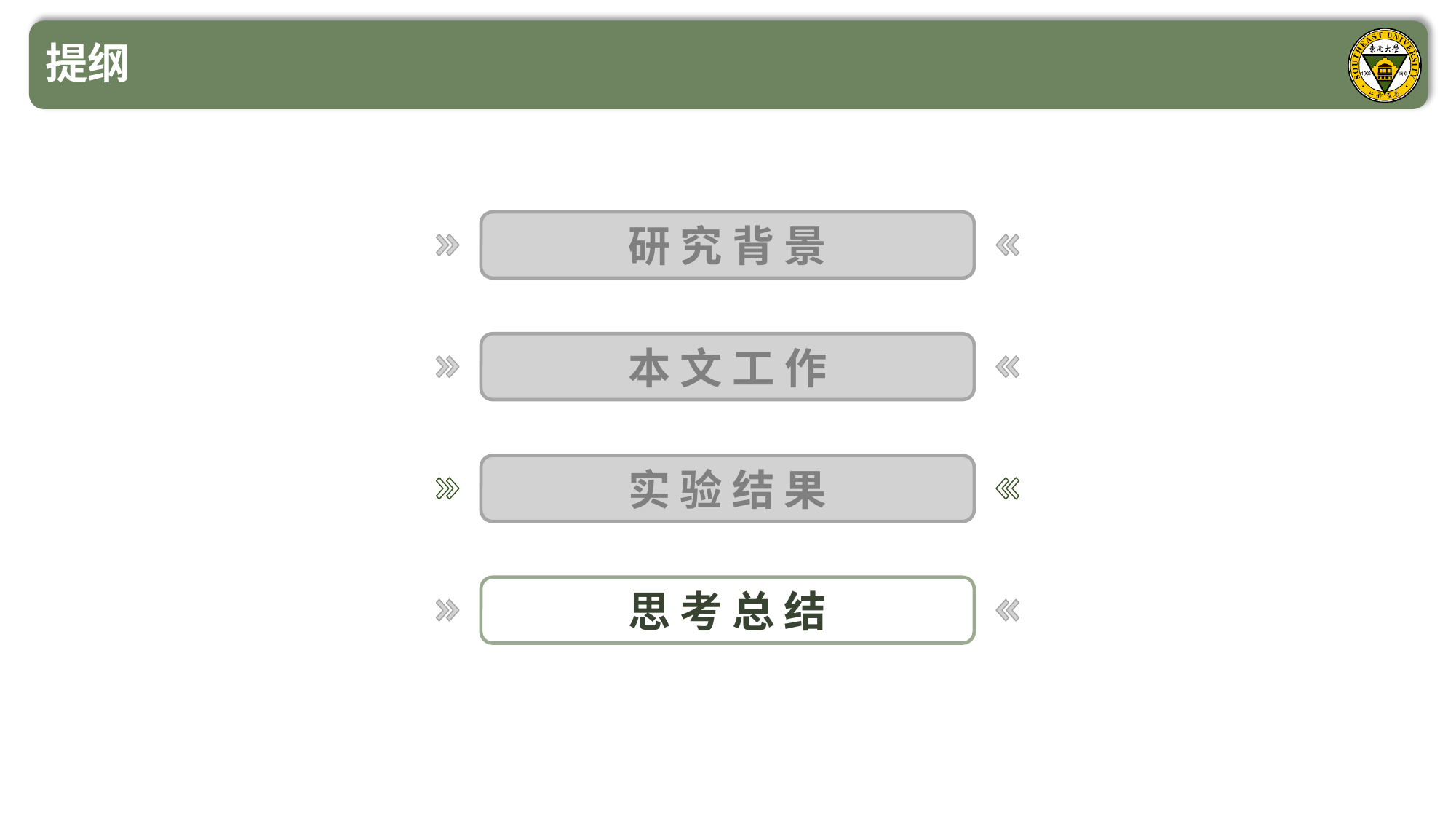

提纲
研 究 背 景

本 文 工 作

实 验 结 果
思 考 总 结